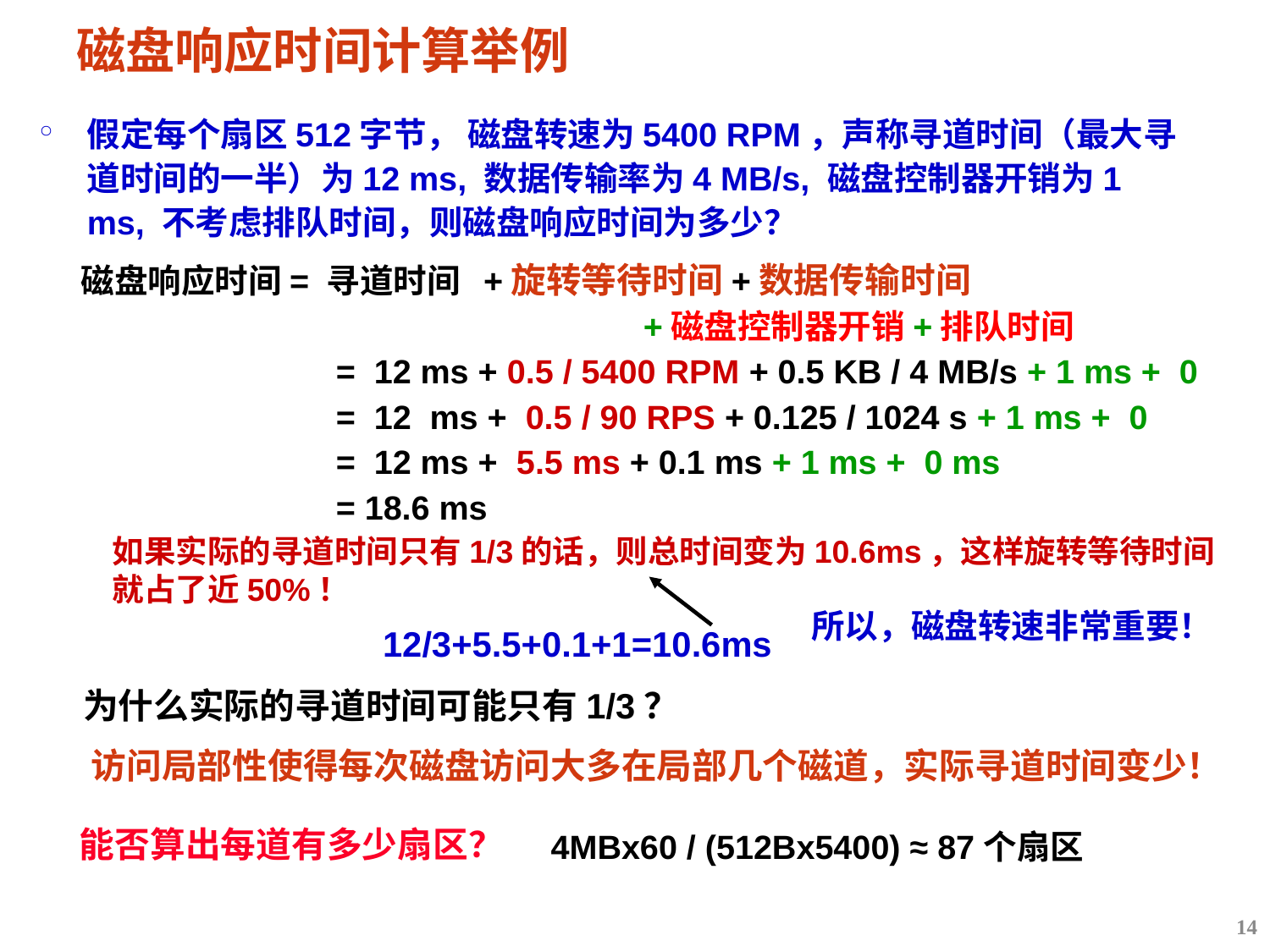

# 磁盘响应时间计算举例
假定每个扇区512字节， 磁盘转速为5400 RPM，声称寻道时间（最大寻道时间的一半）为12 ms, 数据传输率为4 MB/s, 磁盘控制器开销为1 ms, 不考虑排队时间，则磁盘响应时间为多少？
   磁盘响应时间= 寻道时间  +旋转等待时间+数据传输时间
                                                         +磁盘控制器开销+排队时间
                        =  12 ms + 0.5 / 5400 RPM + 0.5 KB / 4 MB/s + 1 ms +  0
                        =  12  ms +  0.5 / 90 RPS + 0.125 / 1024 s + 1 ms +  0
                        =  12 ms +  5.5 ms + 0.1 ms + 1 ms +  0 ms
                        = 18.6 ms
如果实际的寻道时间只有1/3的话，则总时间变为10.6ms，这样旋转等待时间就占了近50%！

所以，磁盘转速非常重要！
12/3+5.5+0.1+1=10.6ms
为什么实际的寻道时间可能只有1/3？
访问局部性使得每次磁盘访问大多在局部几个磁道，实际寻道时间变少！
能否算出每道有多少扇区？
4MBx60 / (512Bx5400) ≈ 87个扇区
14